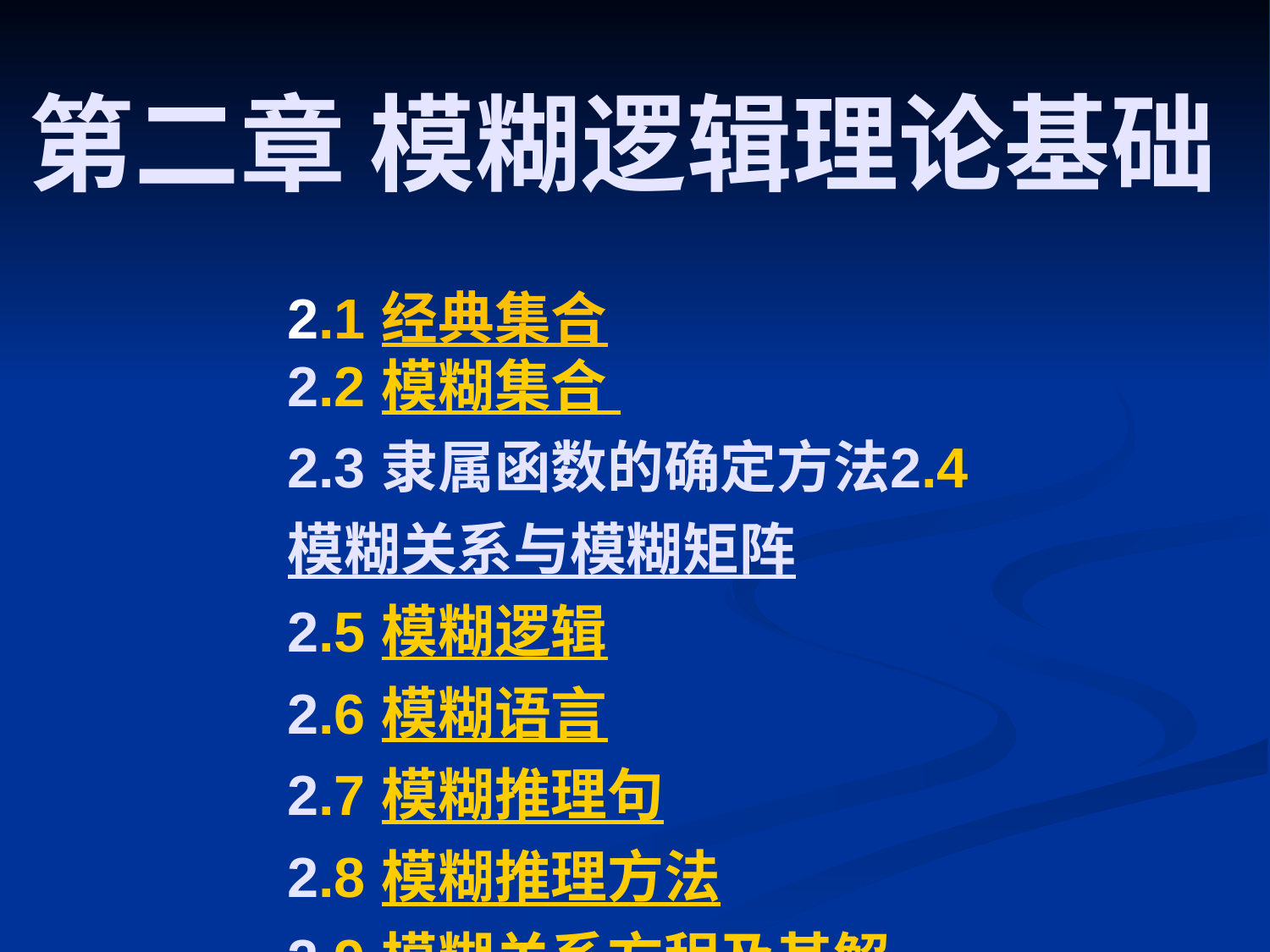

# 第二章 模糊逻辑理论基础
2.1 经典集合
2.2 模糊集合
2.3 隶属函数的确定方法
2.4 模糊关系与模糊矩阵
2.5 模糊逻辑
2.6 模糊语言
2.7 模糊推理句
2.8 模糊推理方法
2.9.模糊关系方程及其解